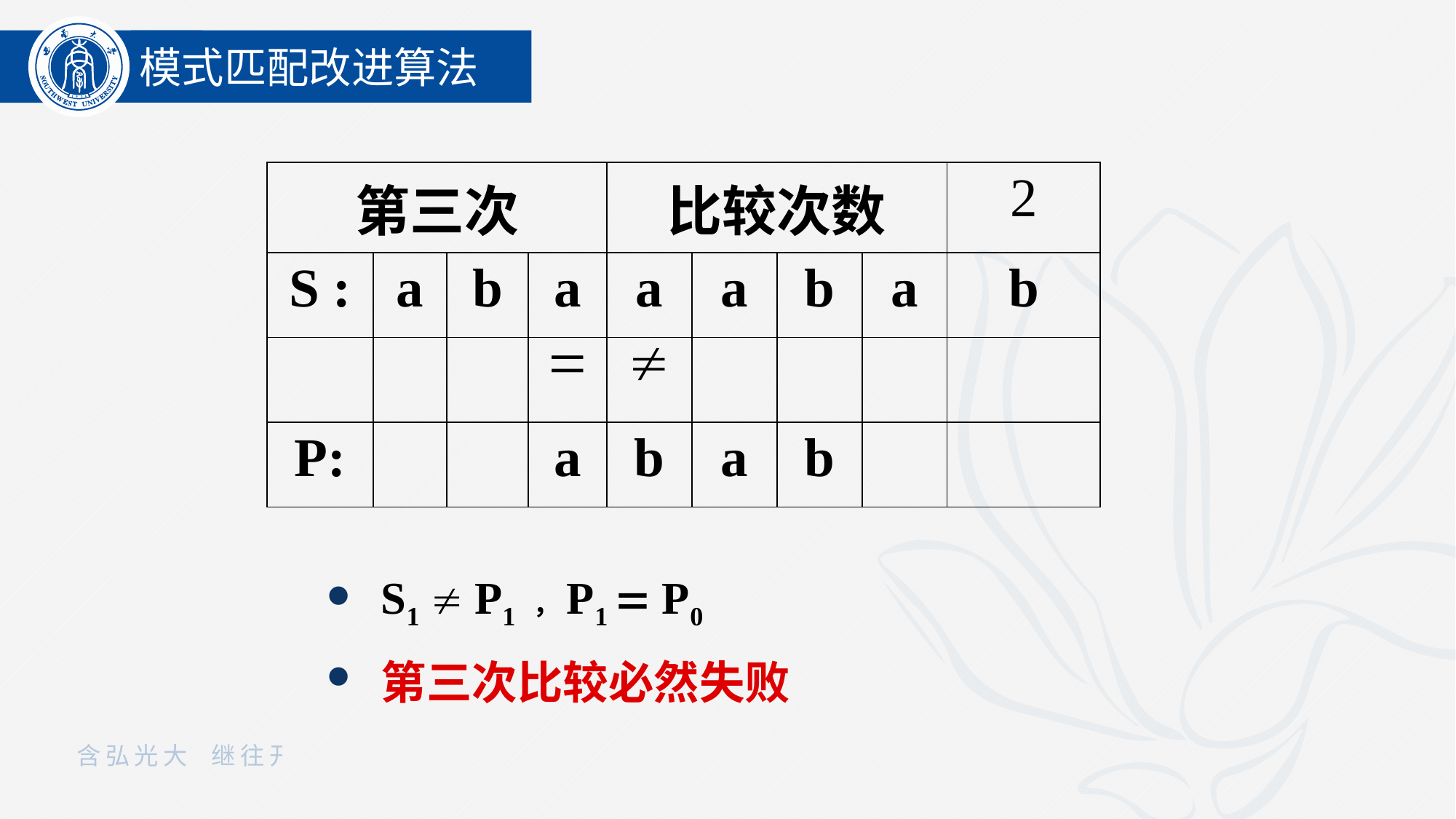

模式匹配改进算法
| 第三次 |  |  |  | 比较次数 |  |  |  | 2 |
| --- | --- | --- | --- | --- | --- | --- | --- | --- |
| S : | a | b | a | a | a | b | a | b |
|  |  |  | = | ≠ |  |  |  |  |
| P: |  |  | a | b | a | b |  |  |

S1 ≠ P1 ，P1 = P0
第三次比较必然失败